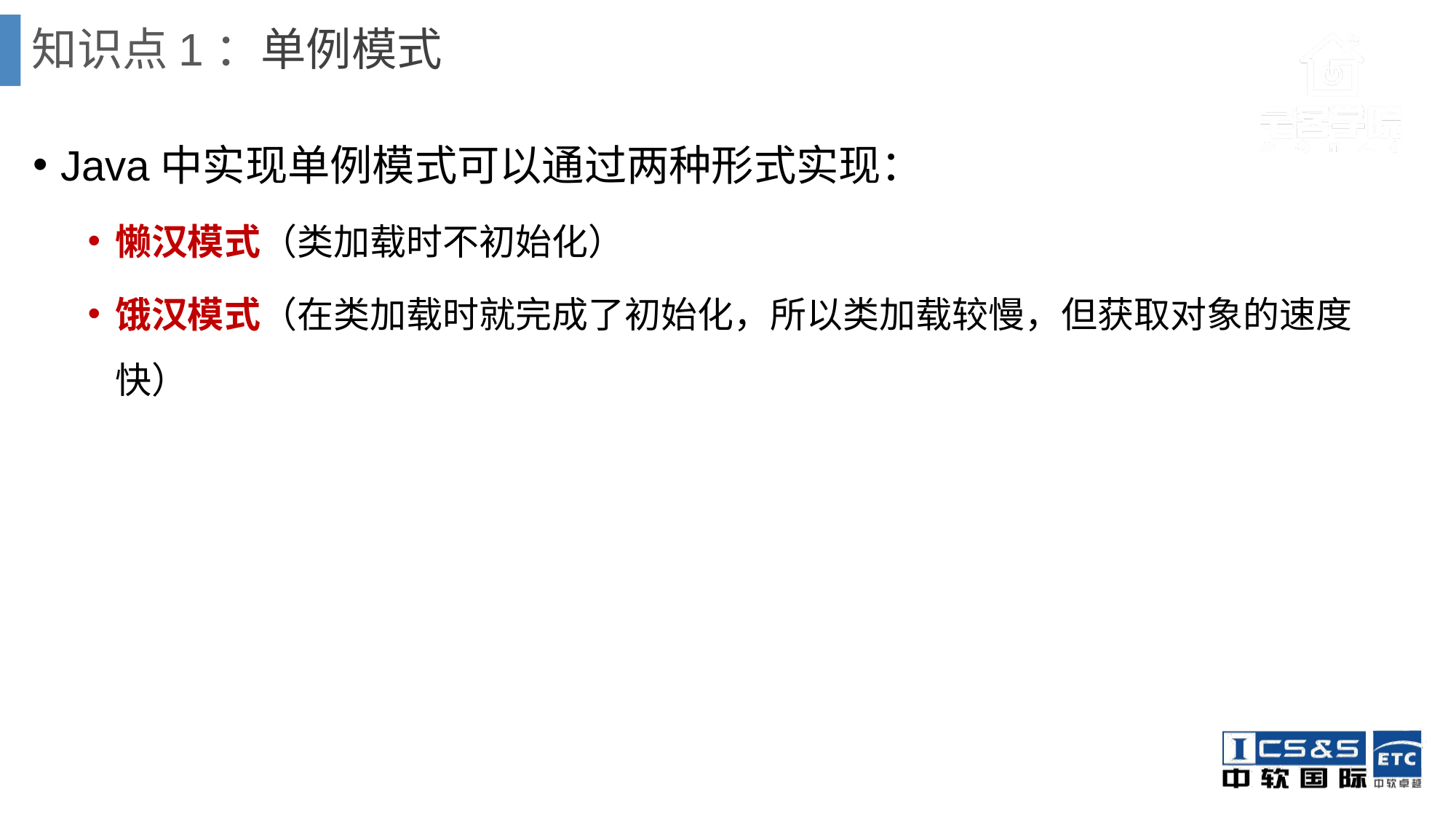

# 知识点1：单例模式
Java中实现单例模式可以通过两种形式实现：
懒汉模式（类加载时不初始化）
饿汉模式（在类加载时就完成了初始化，所以类加载较慢，但获取对象的速度快）